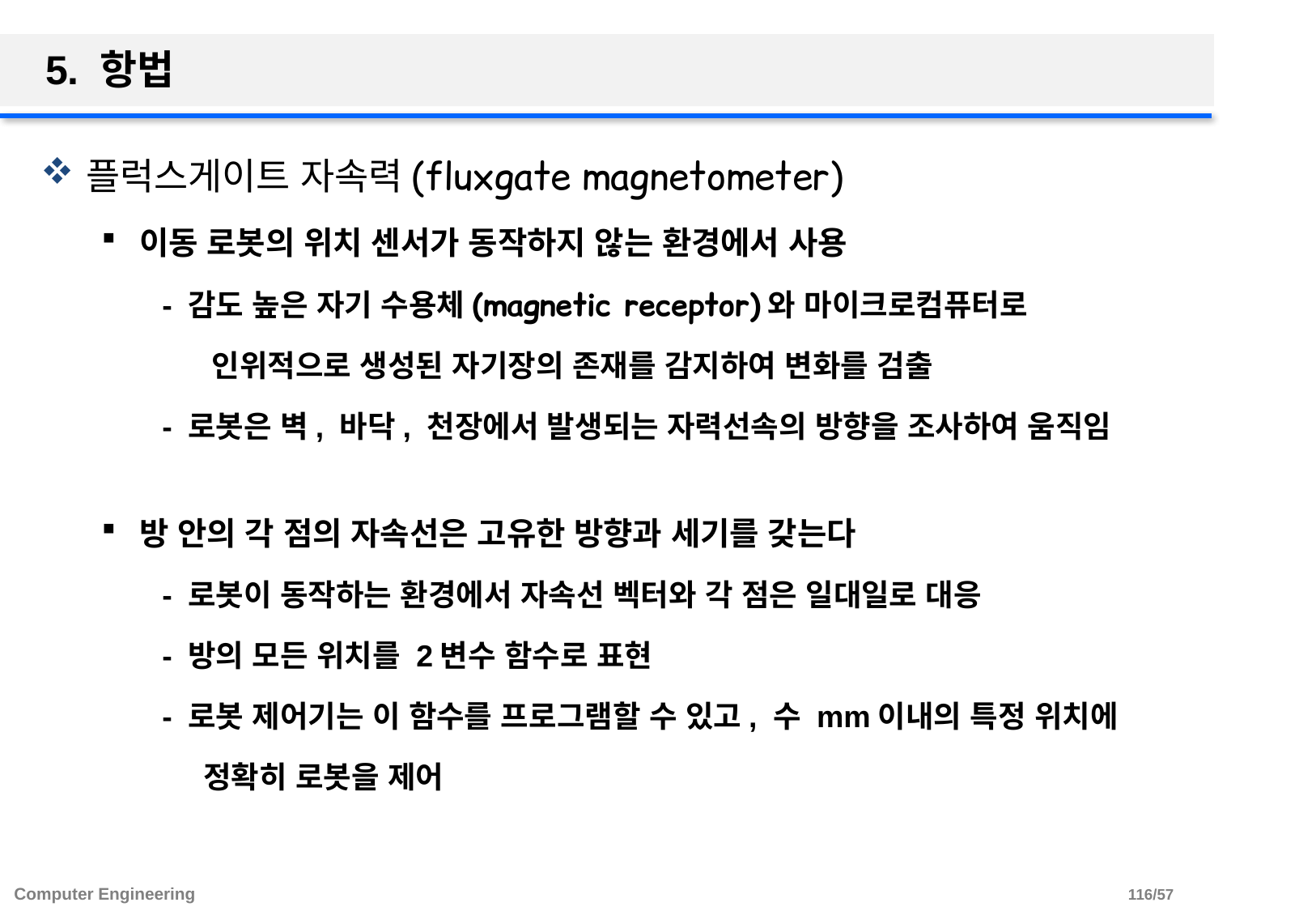

# 5. 항법
플럭스게이트 자속력(fluxgate magnetometer)
이동 로봇의 위치 센서가 동작하지 않는 환경에서 사용
- 감도 높은 자기 수용체(magnetic receptor)와 마이크로컴퓨터로
     인위적으로 생성된 자기장의 존재를 감지하여 변화를 검출
- 로봇은 벽, 바닥, 천장에서 발생되는 자력선속의 방향을 조사하여 움직임

방 안의 각 점의 자속선은 고유한 방향과 세기를 갖는다
- 로봇이 동작하는 환경에서 자속선 벡터와 각 점은 일대일로 대응
- 방의 모든 위치를 2변수 함수로 표현
- 로봇 제어기는 이 함수를 프로그램할 수 있고, 수 mm이내의 특정 위치에
    정확히 로봇을 제어